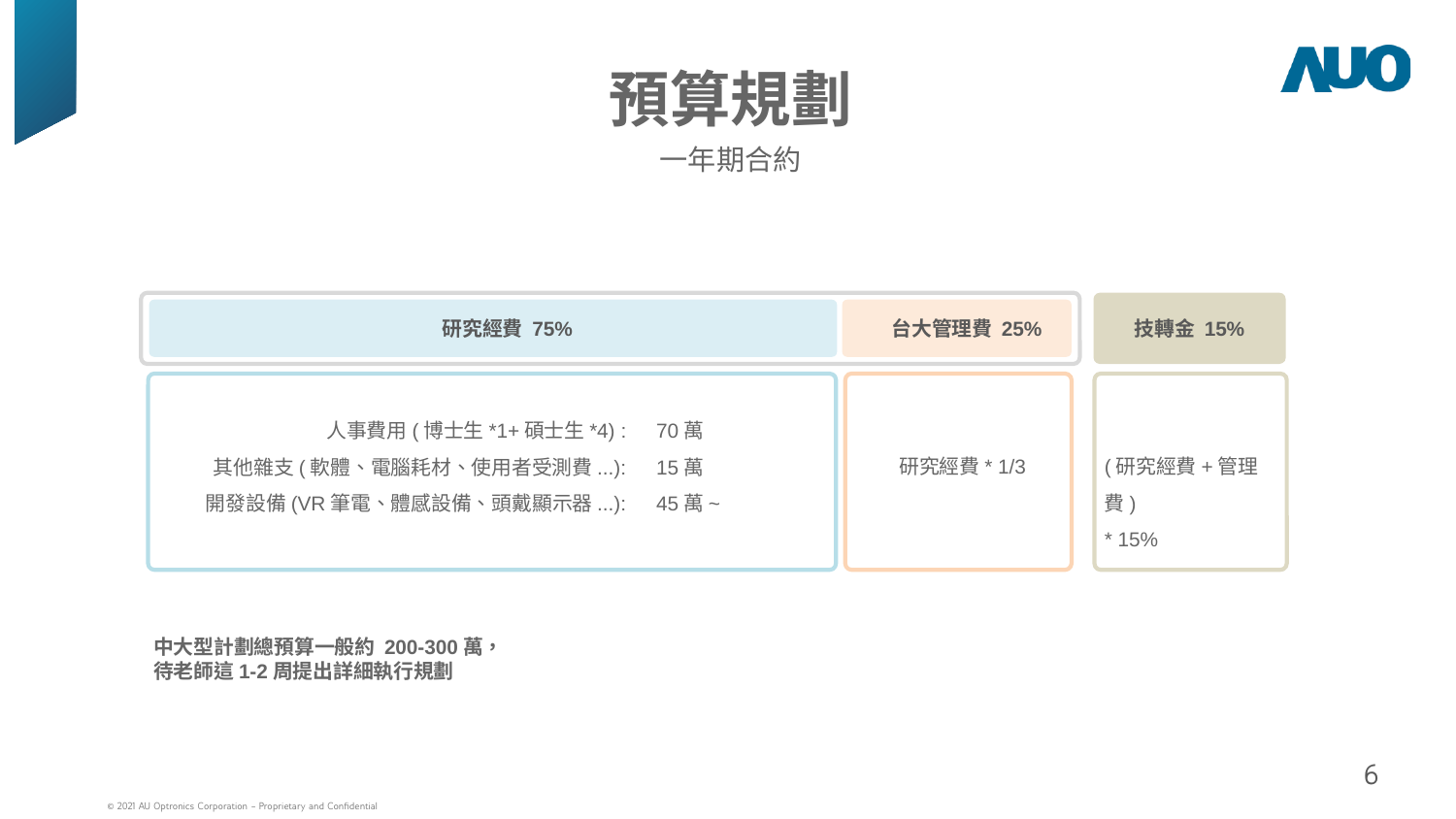

預算規劃
一年期合約

技轉金 15%
研究經費 75%
台大管理費 25%

人事費用(博士生*1+碩士生*4) :
其他雜支(軟體、電腦耗材、使用者受測費...):
開發設備(VR筆電、體感設備、頭戴顯示器...):
70萬
15萬
45萬~
研究經費* 1/3
(研究經費+管理費)
* 15%
中大型計劃總預算一般約 200-300萬，
待老師這1-2周提出詳細執行規劃
6